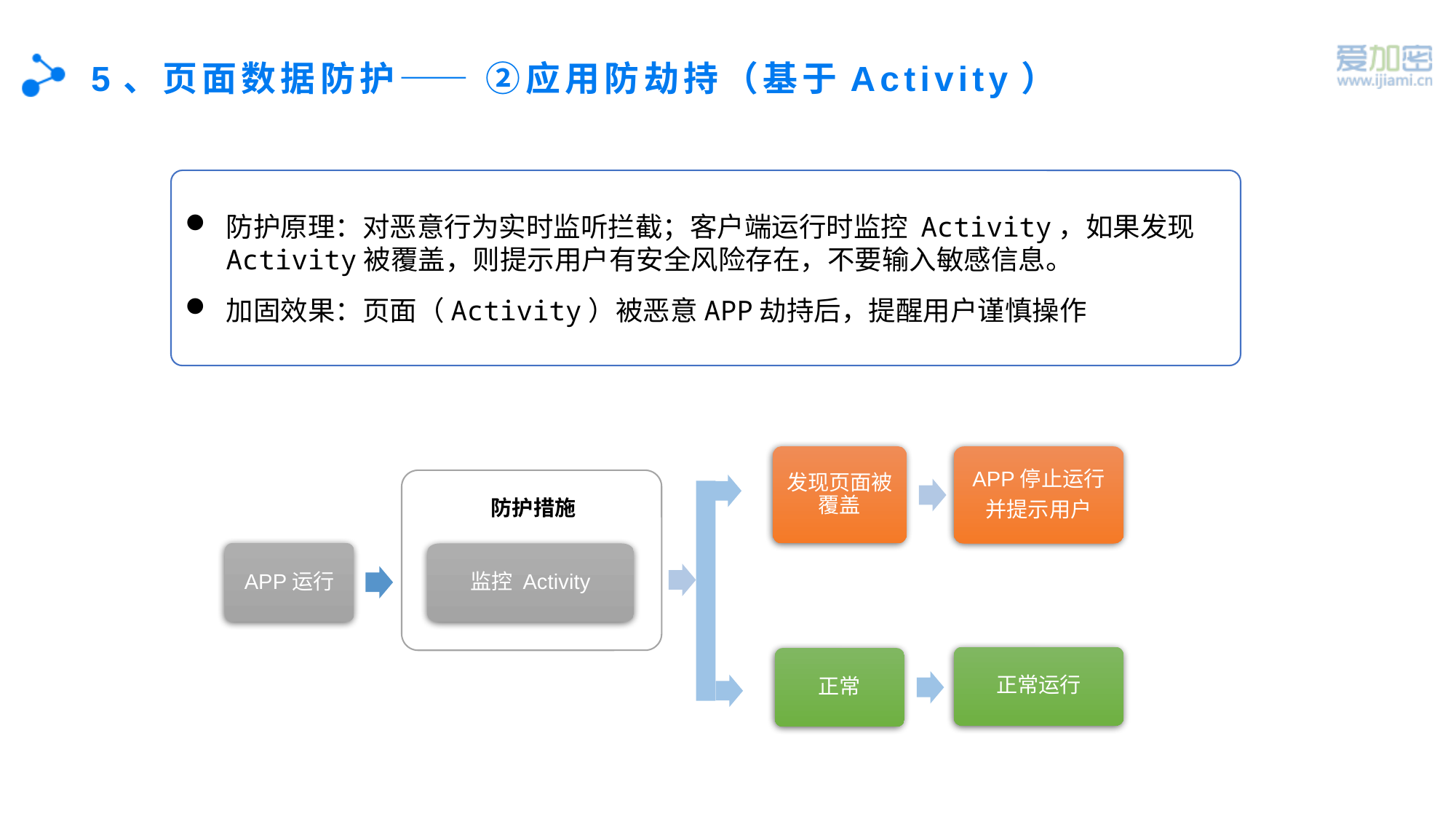

# 5、页面数据防护—— ②应用防劫持（基于Activity）
防护原理：对恶意行为实时监听拦截；客户端运行时监控 Activity，如果发现Activity被覆盖，则提示用户有安全风险存在，不要输入敏感信息。
加固效果：页面（Activity）被恶意APP劫持后，提醒用户谨慎操作
发现页面被覆盖
APP停止运行
并提示用户

防护措施
APP运行
监控 Activity

正常运行

正常